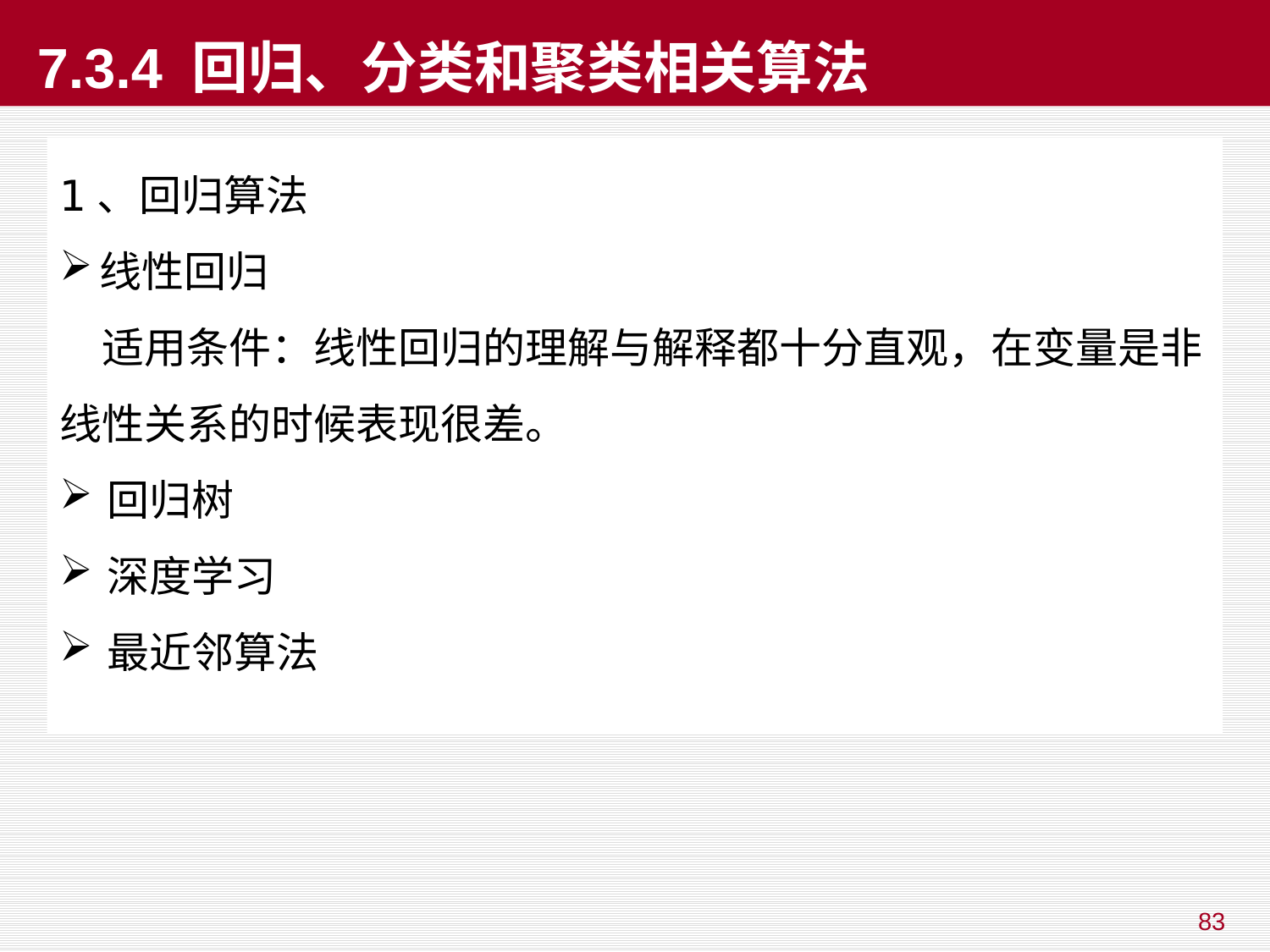

# 7.3.4 回归、分类和聚类相关算法
1、回归算法
线性回归
　适用条件：线性回归的理解与解释都十分直观，在变量是非线性关系的时候表现很差。
回归树
深度学习
最近邻算法

83